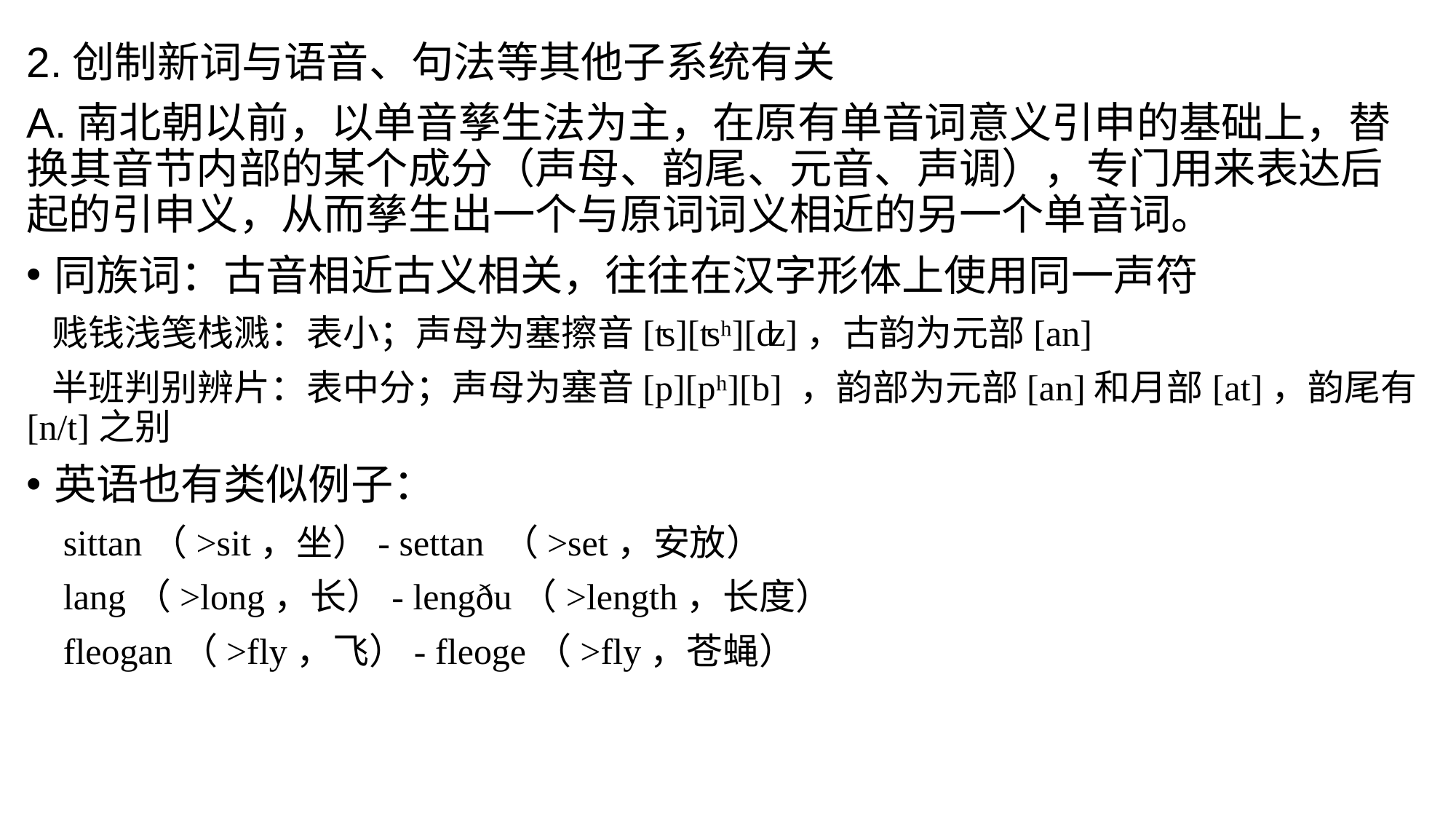

2.创制新词与语音、句法等其他子系统有关
A.南北朝以前，以单音孳生法为主，在原有单音词意义引申的基础上，替换其音节内部的某个成分（声母、韵尾、元音、声调），专门用来表达后起的引申义，从而孳生出一个与原词词义相近的另一个单音词。
同族词：古音相近古义相关，往往在汉字形体上使用同一声符
  贱钱浅笺栈溅：表小；声母为塞擦音[ʦ][ʦʰ][ʣ]，古韵为元部[an]
  半班判别辨片：表中分；声母为塞音[p][pʰ][b] ，韵部为元部[an]和月部[at]，韵尾有[n/t]之别
英语也有类似例子：
    sittan（>sit，坐）- settan （>set，安放）
    lang（>long，长）- lengðu（>length，长度）
    fleogan（>fly，飞）- fleoge（>fly，苍蝇）